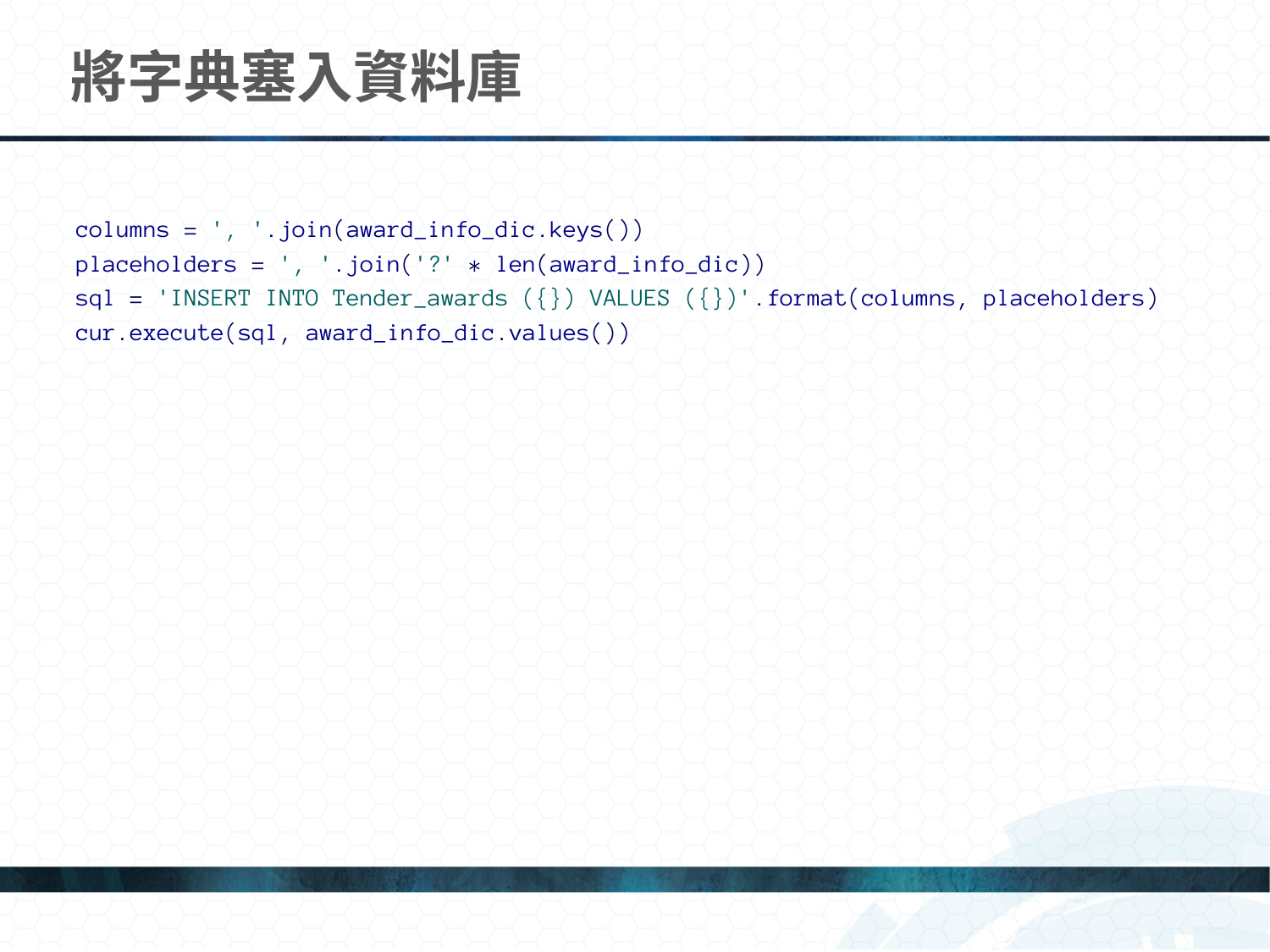

# 將字典塞入資料庫
columns = ', '.join(award_info_dic.keys())
placeholders = ', '.join('?' * len(award_info_dic))
sql = 'INSERT INTO Tender_awards ({}) VALUES ({})'.format(columns, placeholders)
cur.execute(sql, award_info_dic.values())